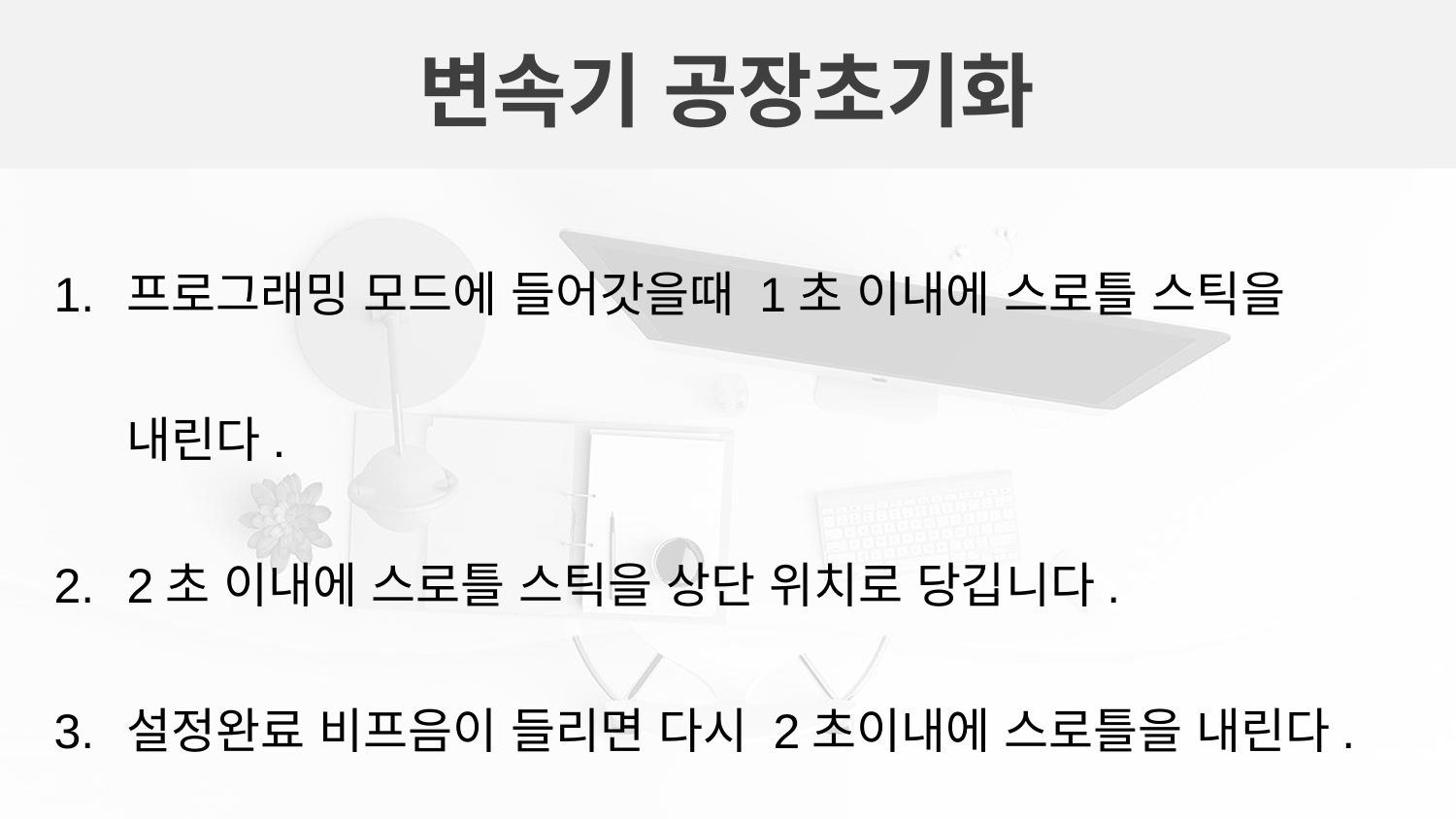

# 변속기 공장초기화
프로그래밍 모드에 들어갓을때 1초 이내에 스로틀 스틱을 내린다.
2초 이내에 스로틀 스틱을 상단 위치로 당깁니다.
설정완료 비프음이 들리면 다시 2초이내에 스로틀을 내린다.
비프음이 들리면 공장초기화 완료